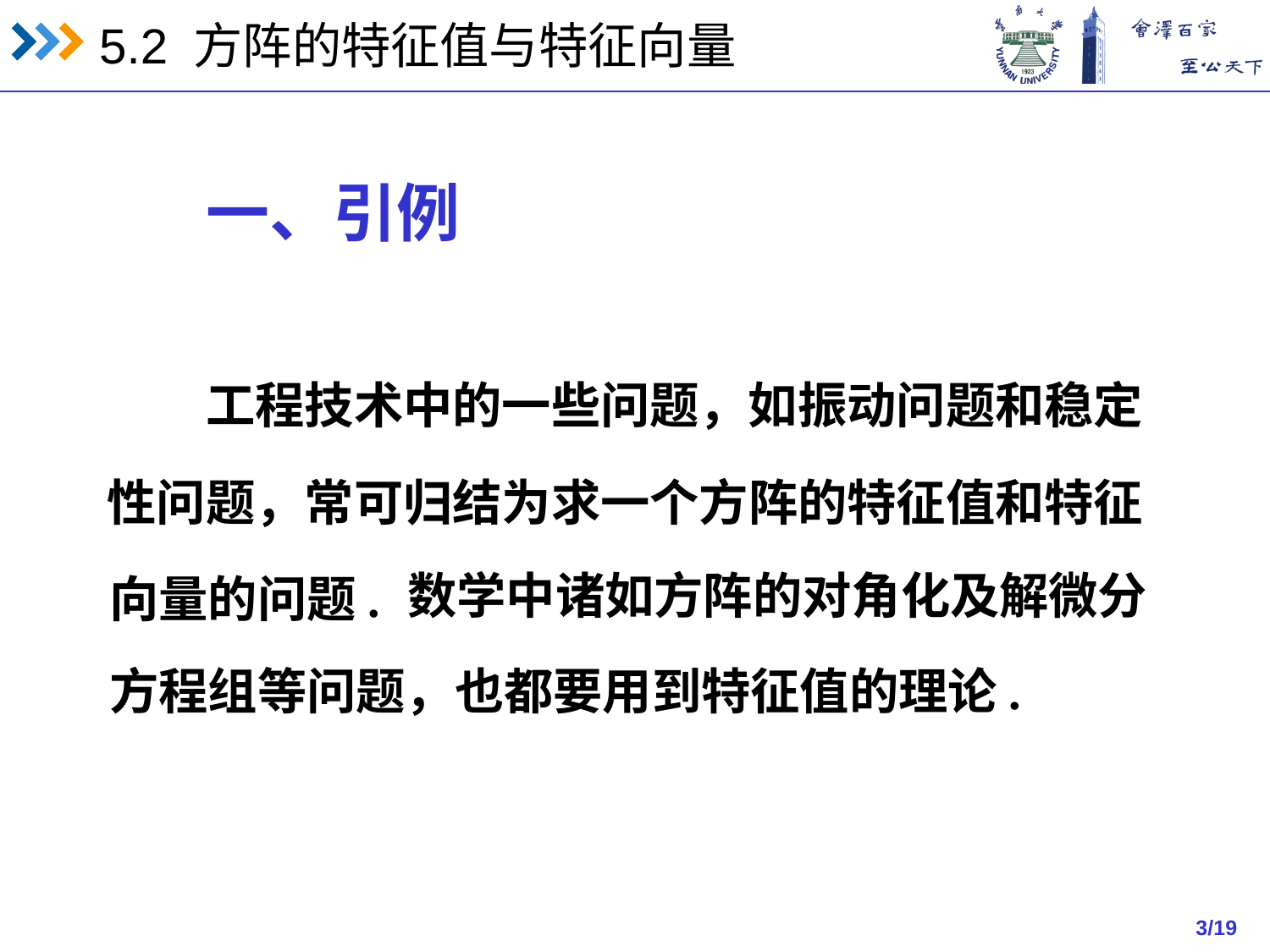

一、引例
工程技术中的一些问题，如振动问题和稳定
性问题，常可归结为求一个方阵的特征值和特征
数学中诸如方阵的对角化及解微分
向量的问题.
方程组等问题，也都要用到特征值的理论.